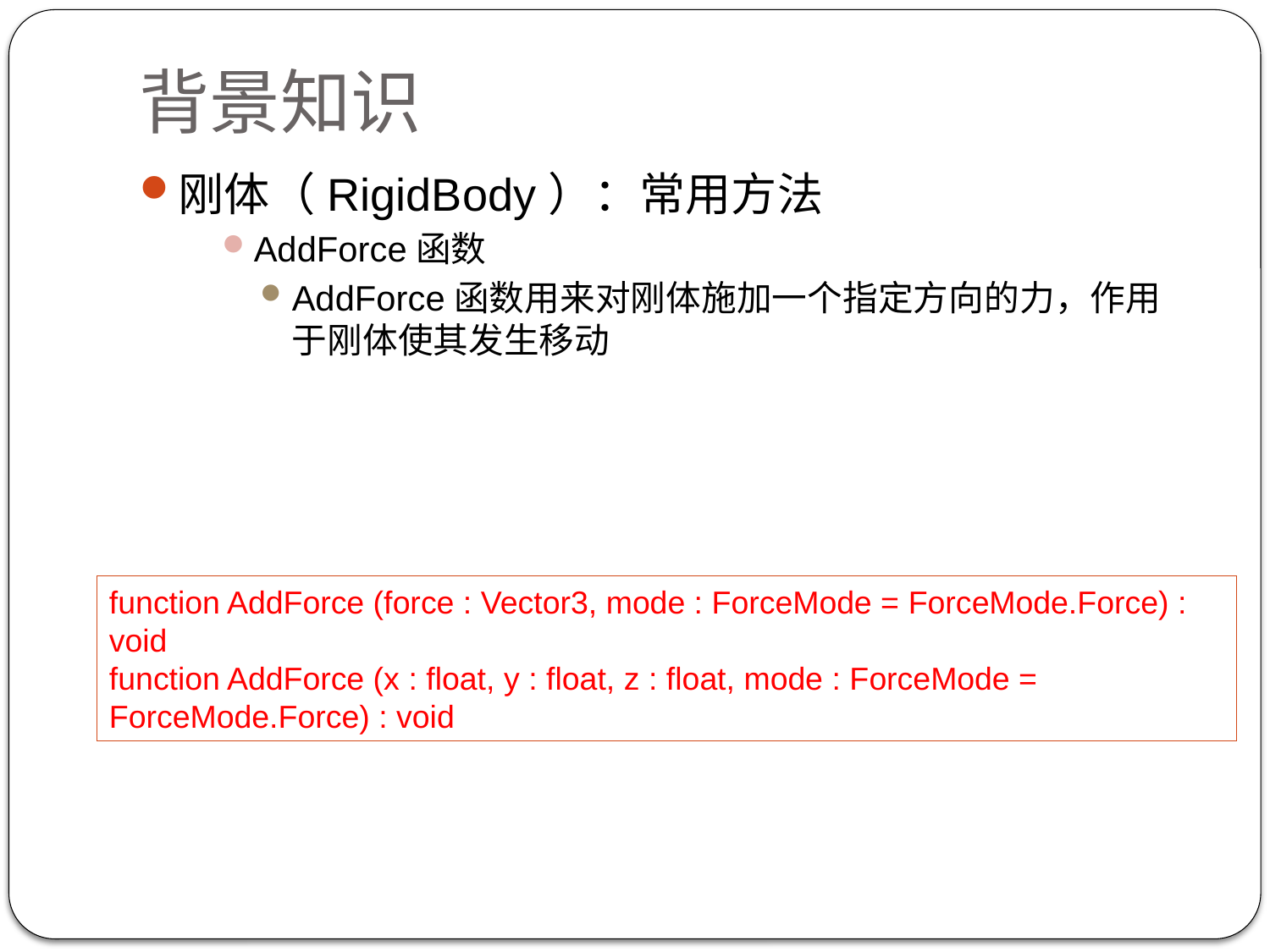

# 背景知识
刚体（RigidBody）：常用方法
AddForce函数
AddForce函数用来对刚体施加一个指定方向的力，作用于刚体使其发生移动

function AddForce (force : Vector3, mode : ForceMode = ForceMode.Force) : void
function AddForce (x : float, y : float, z : float, mode : ForceMode = ForceMode.Force) : void